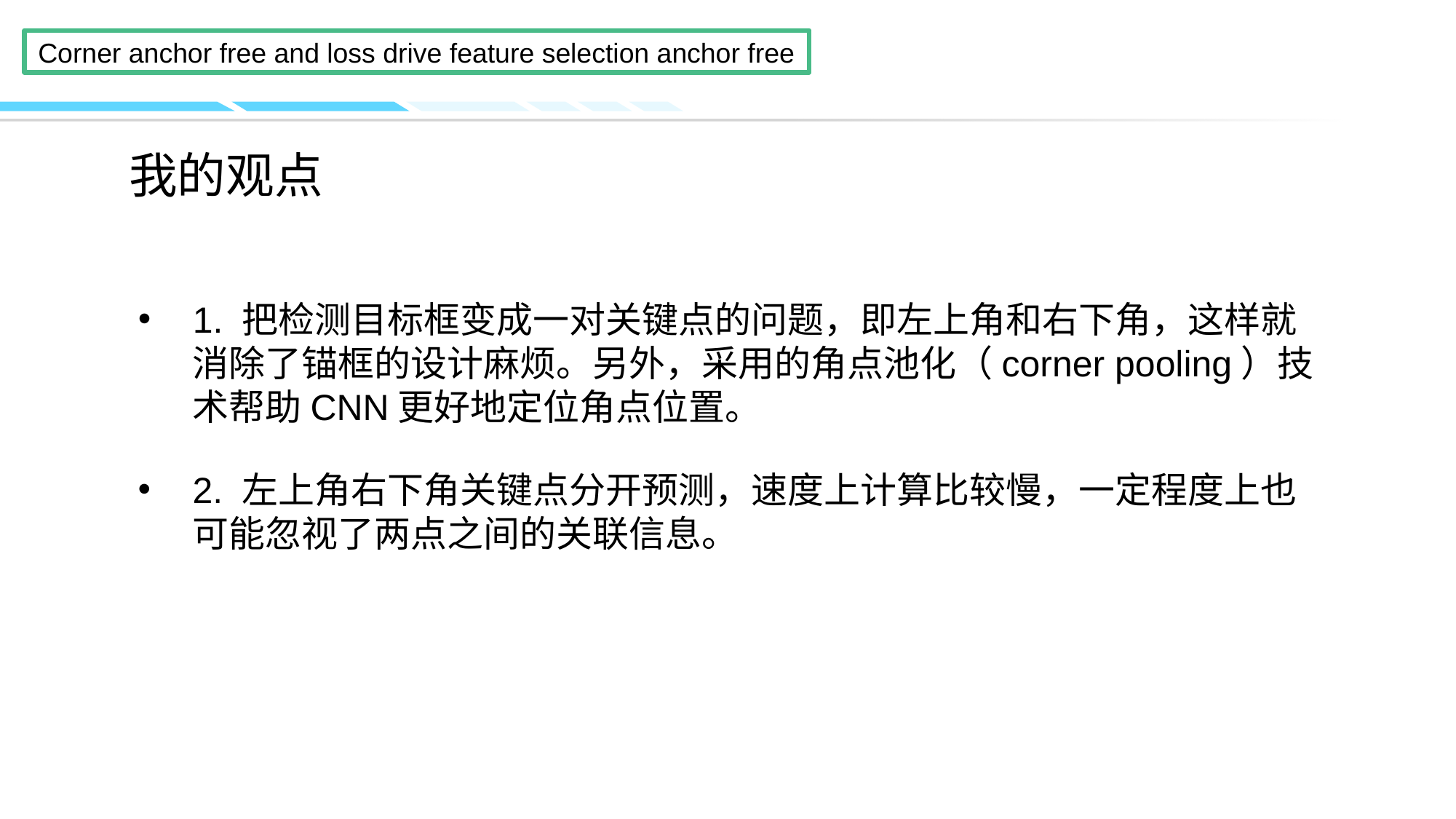

1. 把检测目标框变成一对关键点的问题，即左上角和右下角，这样就消除了锚框的设计麻烦。另外，采用的角点池化（corner pooling）技术帮助CNN更好地定位角点位置。
2. 左上角右下角关键点分开预测，速度上计算比较慢，一定程度上也可能忽视了两点之间的关联信息。